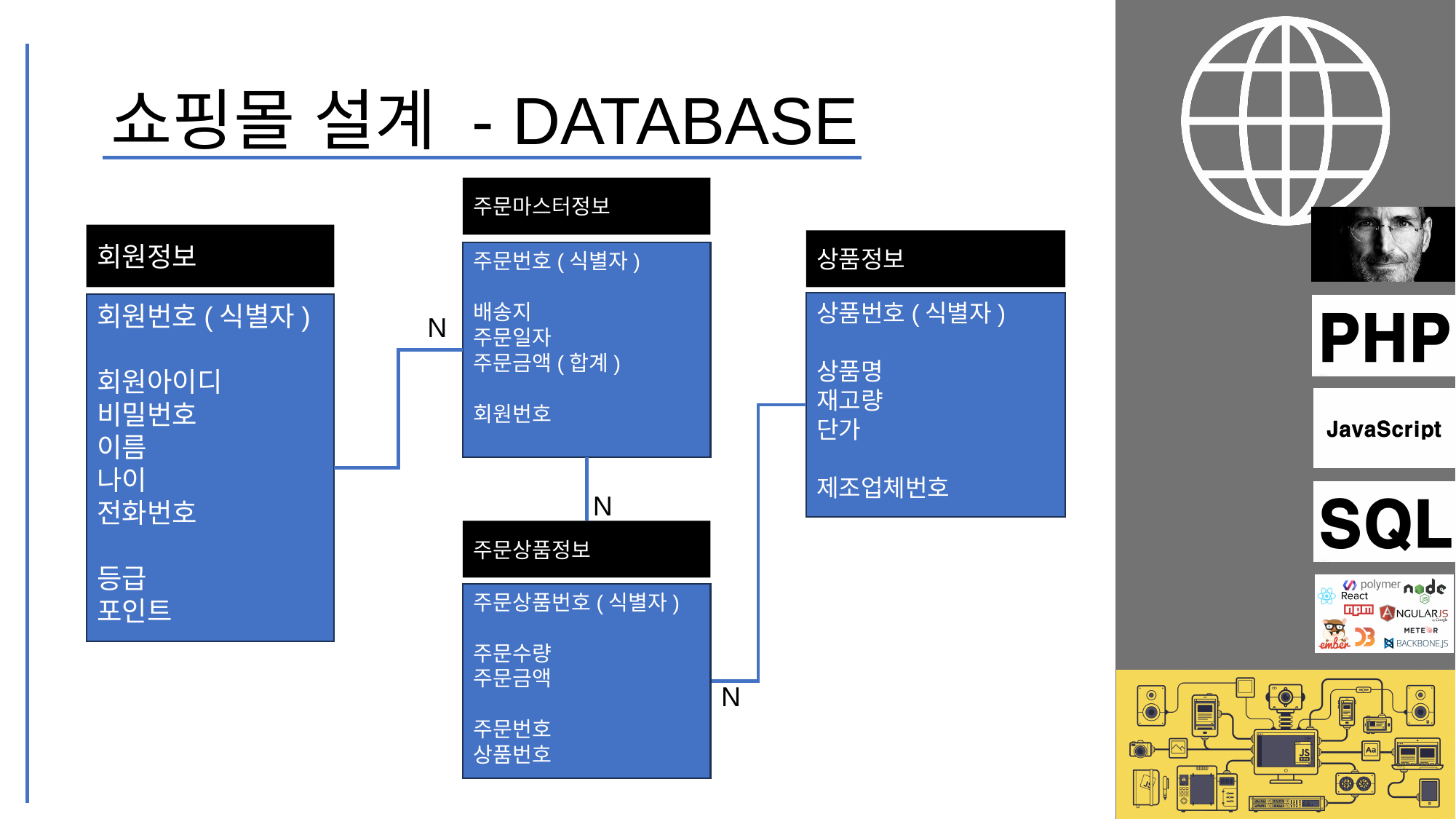

# 쇼핑몰 설계 - DATABASE
주문마스터정보
회원정보
상품정보
주문번호(식별자)

배송지
주문일자
주문금액(합계)

회원번호
상품번호(식별자)

상품명
재고량
단가

제조업체번호
회원번호(식별자)

회원아이디
비밀번호
이름
나이
전화번호

등급
포인트
N
N
주문상품정보
주문상품번호(식별자)

주문수량
주문금액

주문번호
상품번호

N